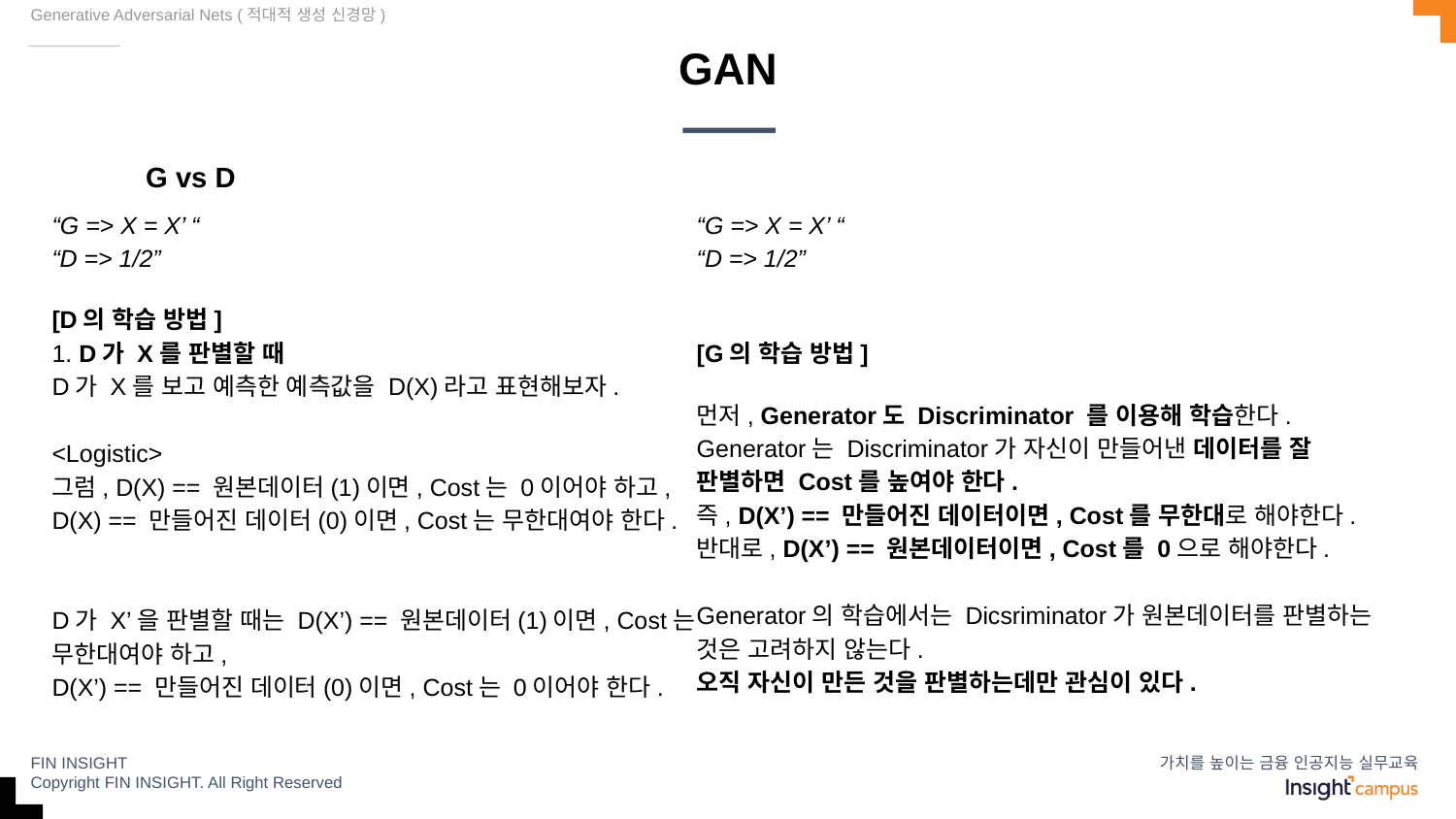

Generative Adversarial Nets (적대적 생성 신경망)
# GAN
G vs D
“G => X = X’ “
“D => 1/2”
[D의 학습 방법]
1. D가 X를 판별할 때
D가 X를 보고 예측한 예측값을 D(X)라고 표현해보자.
<Logistic>
그럼, D(X) == 원본데이터(1)이면, Cost는 0이어야 하고,
D(X) == 만들어진 데이터(0)이면, Cost는 무한대여야 한다.
D가 X’을 판별할 때는 D(X’) == 원본데이터(1)이면, Cost는 무한대여야 하고,
D(X’) == 만들어진 데이터(0)이면, Cost는 0이어야 한다.

“G => X = X’ “
“D => 1/2”
[G의 학습 방법]
먼저, Generator도 Discriminator 를 이용해 학습한다.
Generator는 Discriminator가 자신이 만들어낸 데이터를 잘 판별하면 Cost를 높여야 한다.
즉, D(X’) == 만들어진 데이터이면, Cost를 무한대로 해야한다.
반대로, D(X’) == 원본데이터이면, Cost를 0으로 해야한다.
Generator의 학습에서는 Dicsriminator가 원본데이터를 판별하는 것은 고려하지 않는다.
오직 자신이 만든 것을 판별하는데만 관심이 있다.